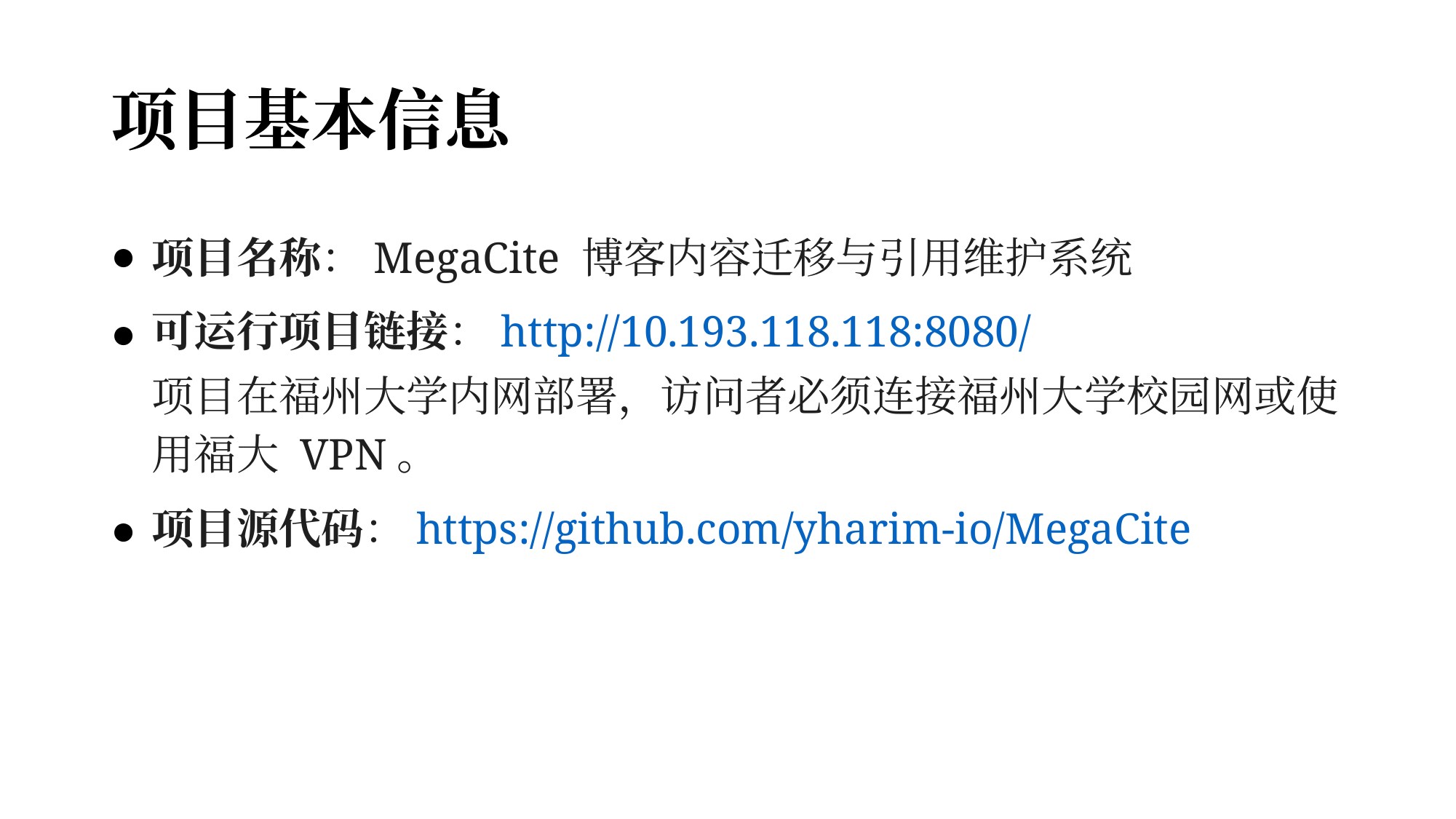

# 项目基本信息
项目名称：MegaCite 博客内容迁移与引用维护系统
可运行项目链接：http://10.193.118.118:8080/
项目在福州大学内网部署，访问者必须连接福州大学校园网或使用福大 VPN。
项目源代码：https://github.com/yharim-io/MegaCite